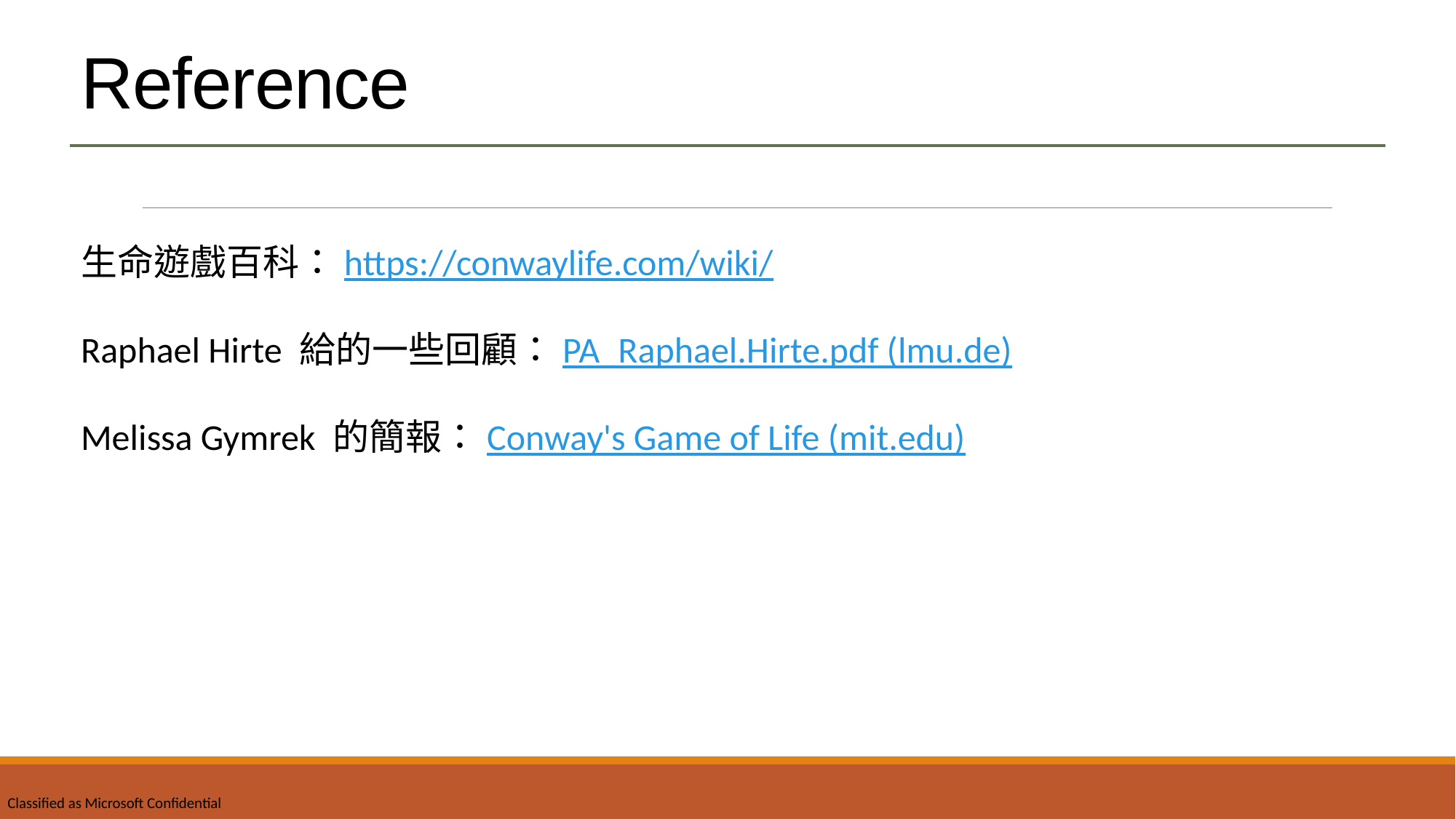

# Reference
生命遊戲百科：https://conwaylife.com/wiki/

Raphael Hirte 給的一些回顧：PA_Raphael.Hirte.pdf (lmu.de)

Melissa Gymrek 的簡報：Conway's Game of Life (mit.edu)